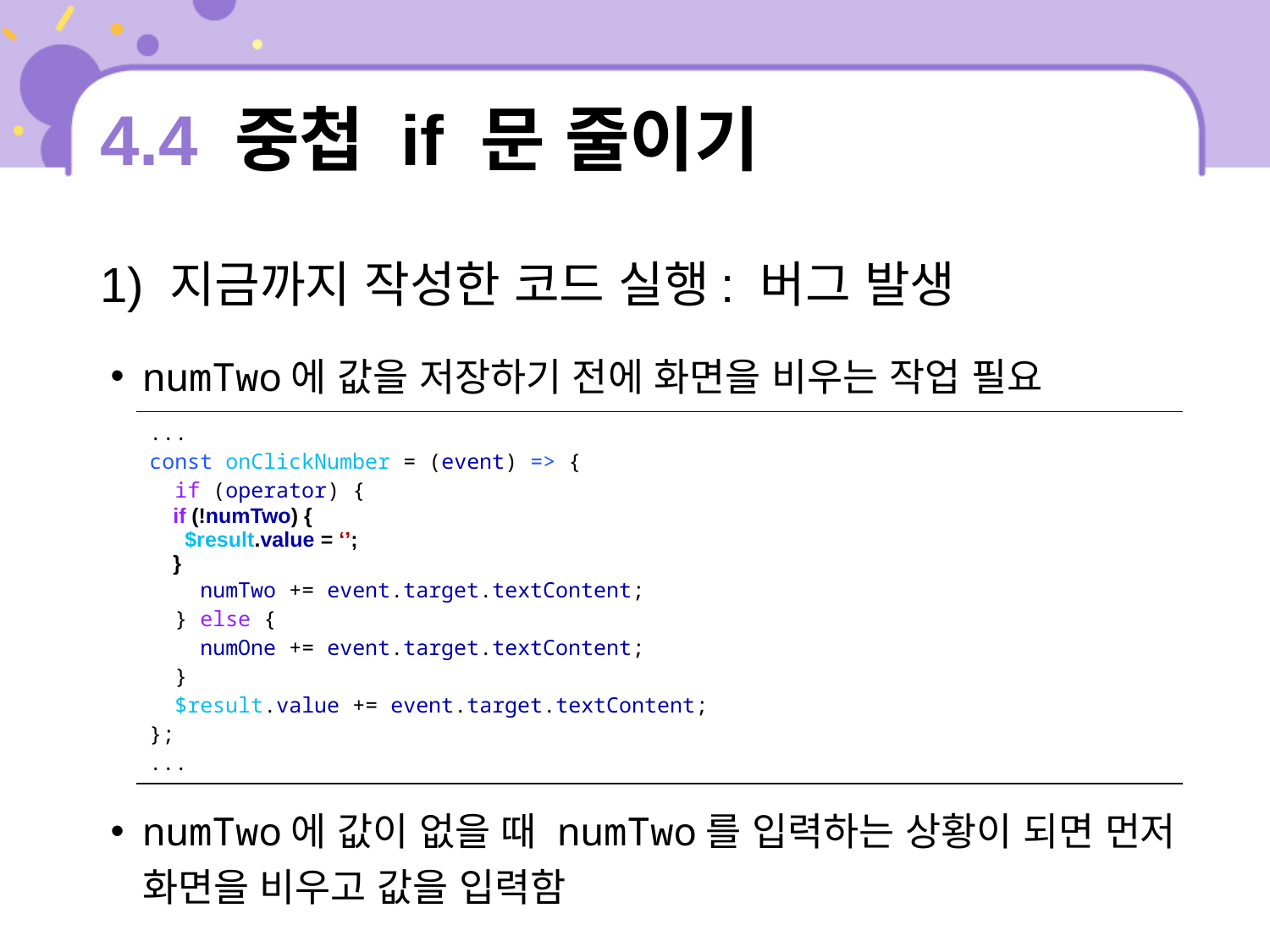

# 4.4 중첩 if 문 줄이기
1) 지금까지 작성한 코드 실행: 버그 발생
numTwo에 값을 저장하기 전에 화면을 비우는 작업 필요
numTwo에 값이 없을 때 numTwo를 입력하는 상황이 되면 먼저 화면을 비우고 값을 입력함

| ... const onClickNumber = (event) => { if (operator) { if (!numTwo) { $result.value = ‘’; } numTwo += event.target.textContent; } else { numOne += event.target.textContent; } $result.value += event.target.textContent; }; ... |
| --- |